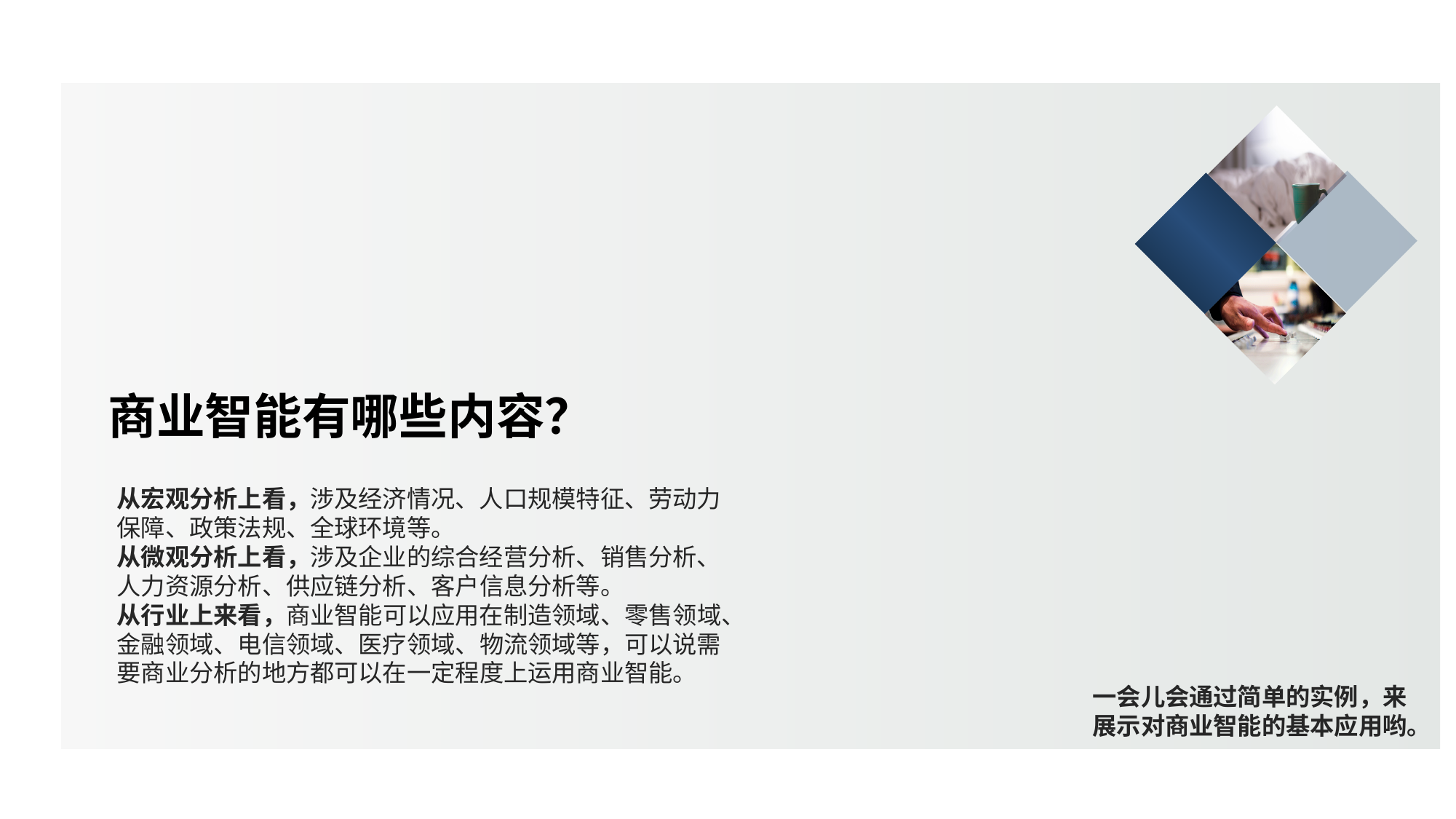

MORE  THEN  TEMPLATE

商业智能有哪些内容？
从宏观分析上看，涉及经济情况、人口规模特征、劳动力保障、政策法规、全球环境等。
从微观分析上看，涉及企业的综合经营分析、销售分析、人力资源分析、供应链分析、客户信息分析等。
从行业上来看，商业智能可以应用在制造领域、零售领域、金融领域、电信领域、医疗领域、物流领域等，可以说需要商业分析的地方都可以在一定程度上运用商业智能。
一会儿会通过简单的实例，来
展示对商业智能的基本应用哟。